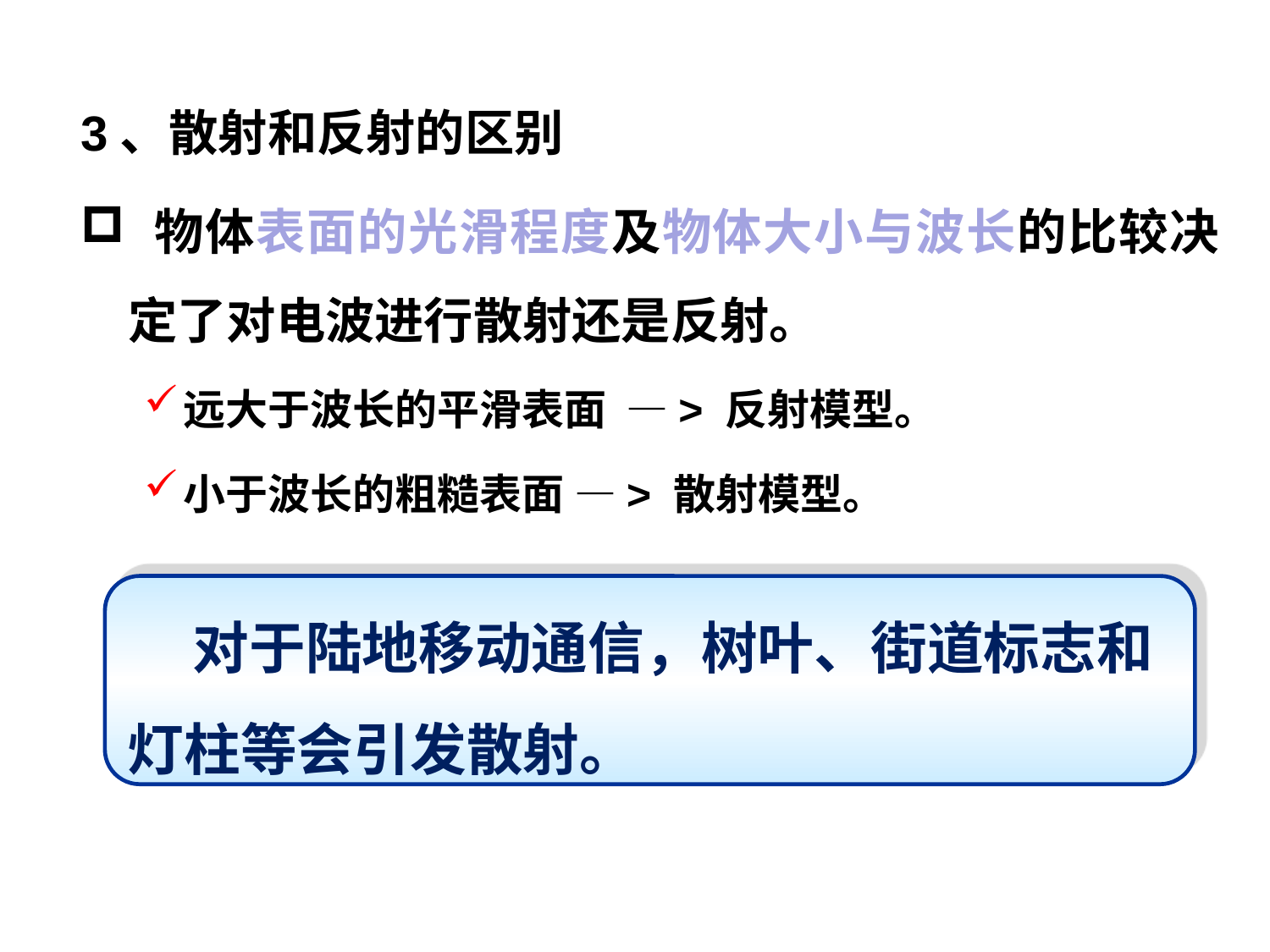

# 七、散射波
3、散射和反射的区别
 物体表面的光滑程度及物体大小与波长的比较决定了对电波进行散射还是反射。
远大于波长的平滑表面  —> 反射模型。
小于波长的粗糙表面 —> 散射模型。

    对于陆地移动通信，树叶、街道标志和灯柱等会引发散射。